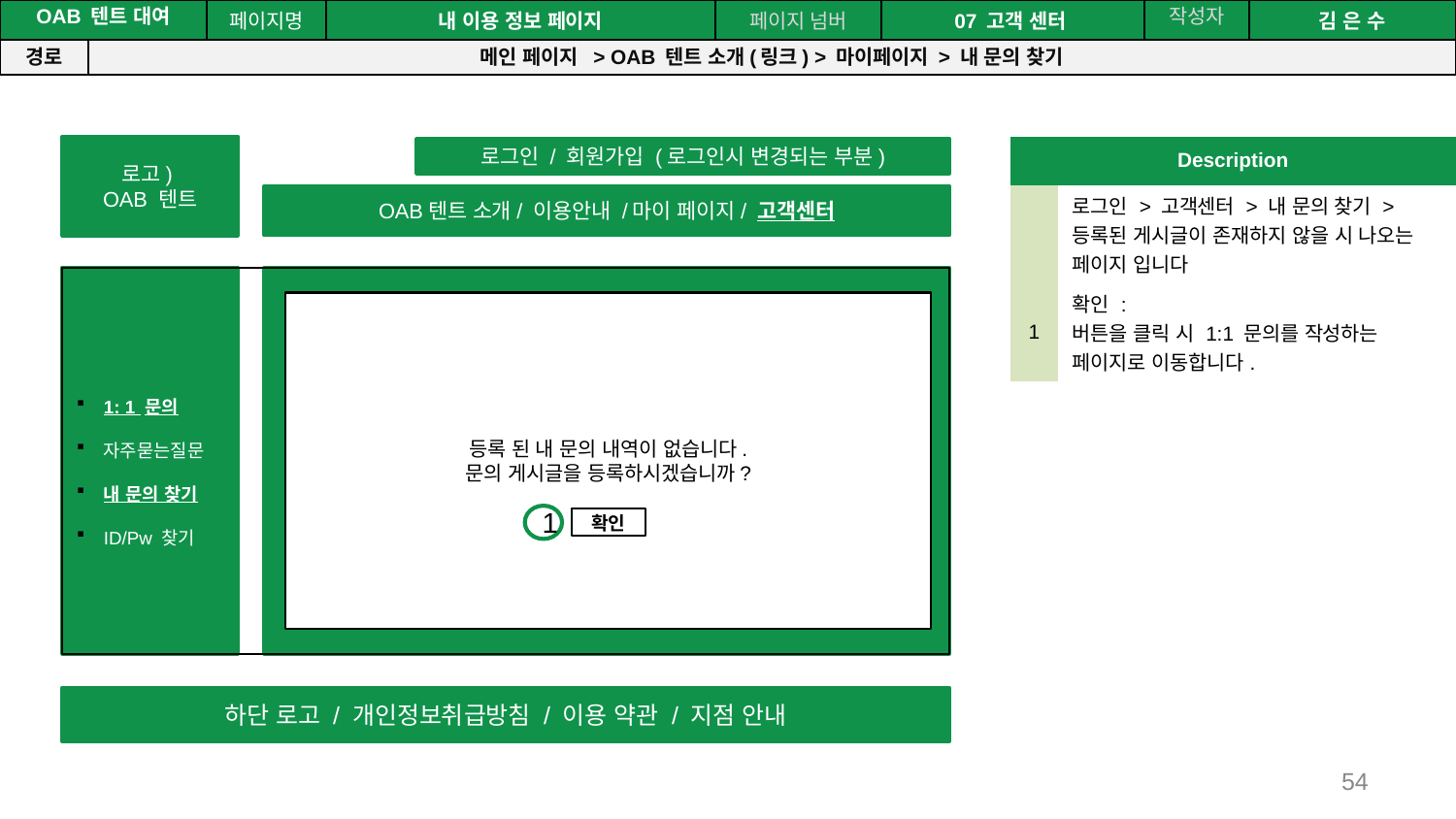

공간(오피스) 대여 시스템
| OAB 텐트 대여 |  | 페이지명 | 내 이용 정보 페이지 | 페이지 넘버 | 07 고객 센터 | 작성자 | 김 은 수 |
| --- | --- | --- | --- | --- | --- | --- | --- |
| 경로 | 메인 페이지 > OAB 텐트 소개(링크) > 마이페이지 > 내 문의 찾기 |  |  |  |  |  |  |
로고)
OAB 텐트
로그인 / 회원가입 (로그인시 변경되는 부분)
OAB텐트 소개/ 이용안내 /마이 페이지/ 고객센터

1: 1 문의
자주묻는질문
내 문의 찾기
ID/Pw 찾기

하단 로고 / 개인정보취급방침 / 이용 약관 / 지점 안내
| Description |  |
| --- | --- |
|  | 로그인 > 고객센터 > 내 문의 찾기 > 등록된 게시글이 존재하지 않을 시 나오는 페이지 입니다 |
| 1 | 확인 : 버튼을 클릭 시 1:1 문의를 작성하는 페이지로 이동합니다. |
등록 된 내 문의 내역이 없습니다.
문의 게시글을 등록하시겠습니까?
1
확인
54